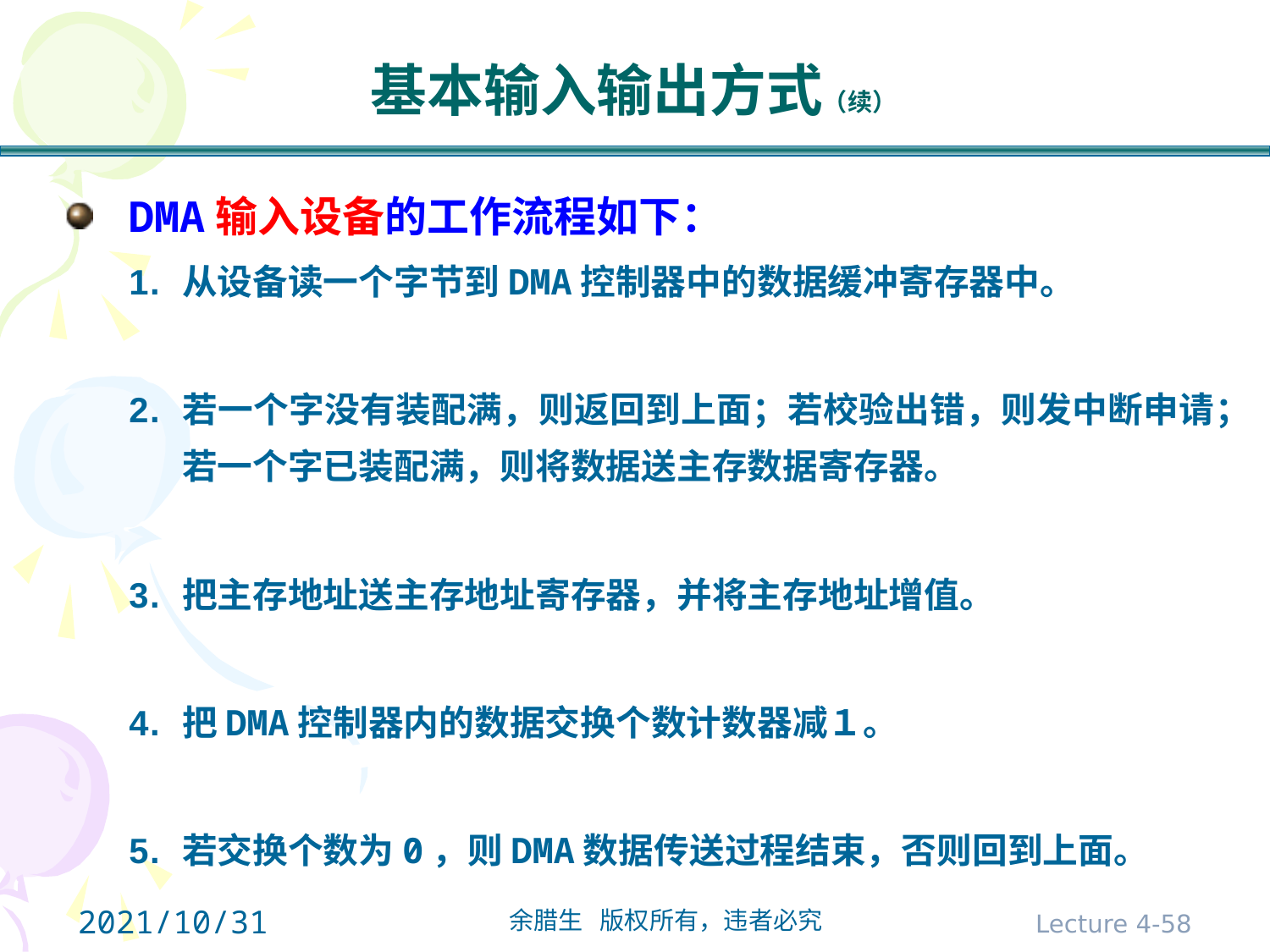

# 基本输入输出方式（续）
DMA输入设备的工作流程如下：
从设备读一个字节到DMA控制器中的数据缓冲寄存器中。

若一个字没有装配满，则返回到上面；若校验出错，则发中断申请；若一个字已装配满，则将数据送主存数据寄存器。

把主存地址送主存地址寄存器，并将主存地址增值。

把DMA控制器内的数据交换个数计数器减１。

若交换个数为0，则DMA数据传送过程结束，否则回到上面。
2021/10/31
Lecture 4-58